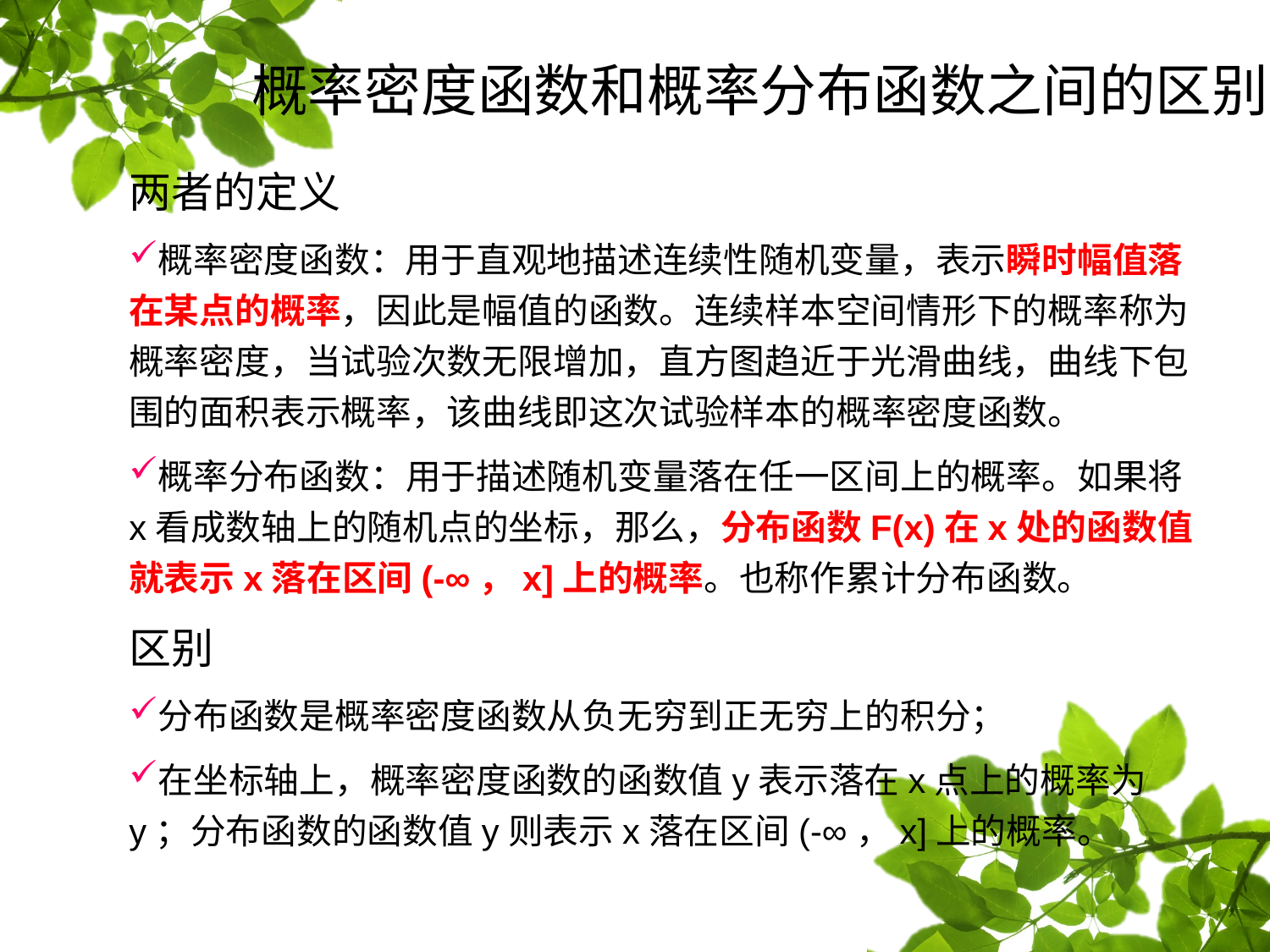

# 概率密度函数和概率分布函数之间的区别
两者的定义
概率密度函数：用于直观地描述连续性随机变量，表示瞬时幅值落在某点的概率，因此是幅值的函数。连续样本空间情形下的概率称为概率密度，当试验次数无限增加，直方图趋近于光滑曲线，曲线下包围的面积表示概率，该曲线即这次试验样本的概率密度函数。
概率分布函数：用于描述随机变量落在任一区间上的概率。如果将x看成数轴上的随机点的坐标，那么，分布函数F(x)在x处的函数值就表示x落在区间(-∞，x]上的概率。也称作累计分布函数。
区别
分布函数是概率密度函数从负无穷到正无穷上的积分；
在坐标轴上，概率密度函数的函数值y表示落在x点上的概率为y；分布函数的函数值y则表示x落在区间(-∞，x]上的概率。